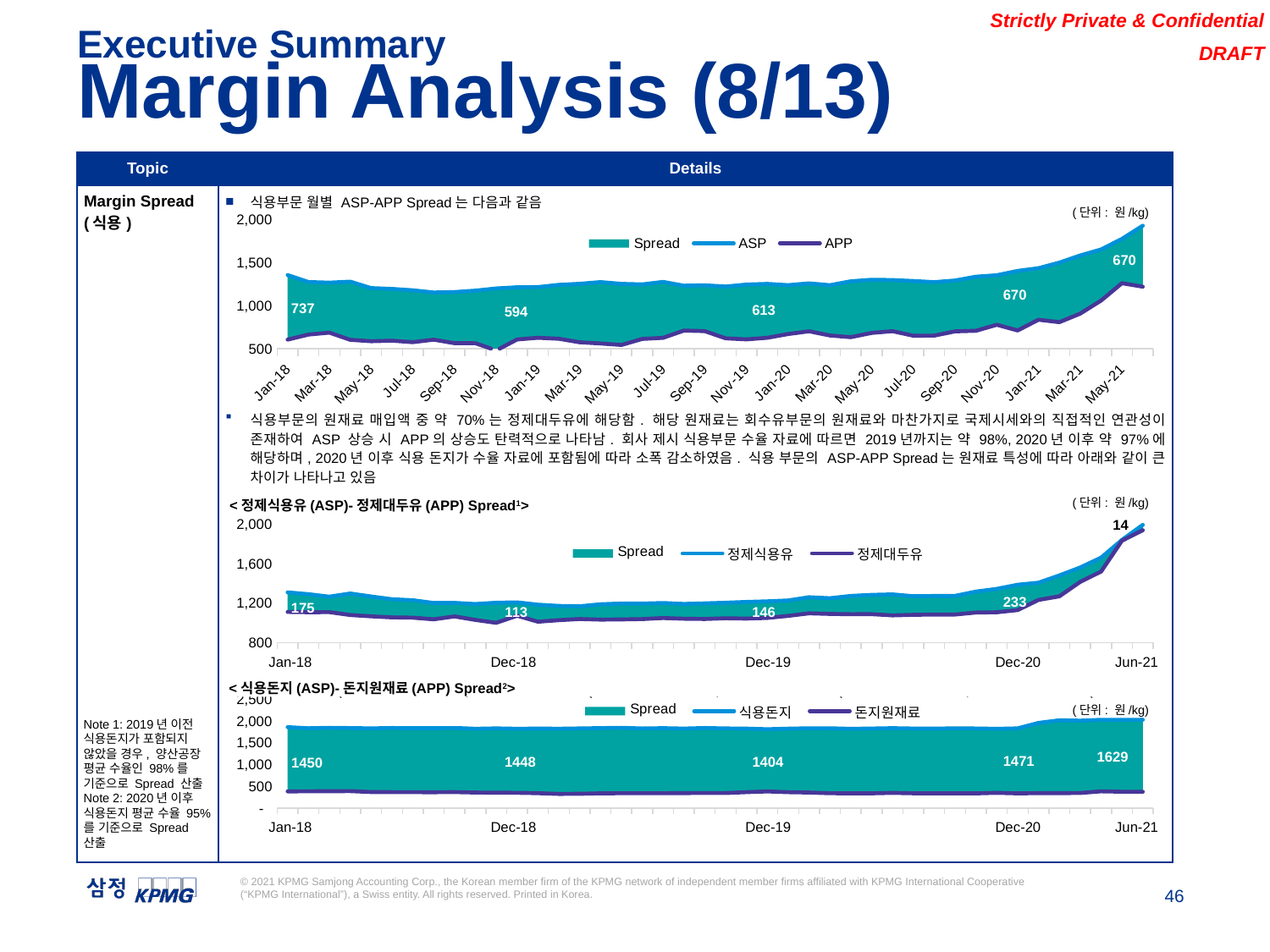

Executive Summary
Margin Analysis (8/13)
| Topic | Details |
| --- | --- |
| Margin Spread (식용) | 식용부문 월별 ASP-APP Spread는 다음과 같음 식용부문의 원재료 매입액 중 약 70%는 정제대두유에 해당함. 해당 원재료는 회수유부문의 원재료와 마찬가지로 국제시세와의 직접적인 연관성이 존재하여 ASP 상승 시 APP의 상승도 탄력적으로 나타남. 회사 제시 식용부문 수율 자료에 따르면 2019년까지는 약 98%, 2020년 이후 약 97%에 해당하며, 2020년 이후 식용 돈지가 수율 자료에 포함됨에 따라 소폭 감소하였음. 식용 부문의 ASP-APP Spread는 원재료 특성에 따라 아래와 같이 큰 차이가 나타나고 있음 |
(단위: 원/kg)

### Chart

| Category | Hidden Base | Spread | ASP | APP |
|---|---|---|---|---|
| 43101 | 604.1569741021948 | 749.8017262680777 | 1353.9587003702725 | 604.1569741021948 |
| 43132 | 662.7508844101509 | 610.1246160906086 | 1272.8755005007595 | 662.7508844101509 |
| 43160 | 685.1600698441794 | 580.7593544299243 | 1265.9194242741037 | 685.1600698441794 |
| 43191 | 601.6231710429118 | 675.8161493398746 | 1277.4393203827865 | 601.6231710429118 |
| 43221 | 585.5642205646963 | 616.6246603187841 | 1202.1888808834804 | 585.5642205646963 |
| 43252 | 591.7820876531771 | 601.5011848287825 | 1193.2832724819596 | 591.7820876531771 |
| 43282 | 574.5796984434093 | 602.4329463834623 | 1177.0126448268716 | 574.5796984434093 |
| 43313 | 603.2197052559422 | 547.9359477114203 | 1151.1556529673626 | 603.2197052559422 |
| 43344 | 562.9208403641536 | 593.4613158652761 | 1156.3821562294297 | 562.9208403641536 |
| 43374 | 562.5330464575493 | 610.5064220231882 | 1173.0394684807375 | 562.5330464575493 |
| 43405 | 478.91637325754925 | 719.5575557249414 | 1198.4739289824906 | 478.91637325754925 |
| 43435 | 605.9183251602634 | 606.49238051648 | 1212.4107056767434 | 605.9183251602634 |
| 43466 | 625.4210947997339 | 588.5214723367031 | 1213.942567136437 | 625.4210947997339 |
| 43497 | 613.7566532447553 | 626.2908660942759 | 1240.0475193390312 | 613.7566532447553 |
| 43525 | 573.1858581682045 | 679.261832458418 | 1252.4476906266225 | 573.1858581682045 |
| 43556 | 559.1960564762942 | 712.9253477318935 | 1272.1214042081876 | 559.1960564762942 |
| 43586 | 541.8319102806665 | 710.0951259099281 | 1251.9270361905947 | 541.8319102806665 |
| 43617 | 612.2172714988257 | 633.0330127566143 | 1245.25028425544 | 612.2172714988257 |
| 43647 | 624.9525672359715 | 649.2118955711434 | 1274.164462807115 | 624.9525672359715 |
| 43678 | 708.9525196198781 | 521.0647824380451 | 1230.0173020579232 | 708.9525196198781 |
| 43709 | 702.4182970370077 | 532.558046925067 | 1234.9763439620747 | 702.4182970370077 |
| 43739 | 619.2170769492255 | 601.4855309547626 | 1220.702607903988 | 619.2170769492255 |
| 43770 | 606.9756378131028 | 636.8922523738752 | 1243.867890186978 | 606.9756378131028 |
| 43800 | 625.5636257563501 | 625.664005354636 | 1251.227631110986 | 625.5636257563501 |
| 43831 | 669.1098333846398 | 567.6617842784615 | 1236.7716176631013 | 669.1098333846398 |
| 43862 | 700.9782787691425 | 556.443113394426 | 1257.4213921635685 | 700.9782787691425 |
| 43891 | 652.4172663638847 | 583.6238235684978 | 1236.0410899323824 | 652.4172663638847 |
| 43922 | 632.3094105639243 | 648.719498069139 | 1281.0289086330633 | 632.3094105639243 |
| 43952 | 681.4923178721943 | 617.6438719023587 | 1299.136189774553 | 681.4923178721943 |
| 43983 | 701.9624828732096 | 593.7827424966201 | 1295.7452253698298 | 701.9624828732096 |
| 44013 | 649.1640712517994 | 635.6881596046708 | 1284.8522308564702 | 649.1640712517994 |
| 44044 | 650.4855345268996 | 620.9486300681307 | 1271.4341645950303 | 650.4855345268996 |
| 44075 | 699.8152505022862 | 590.7893958395795 | 1290.6046463418656 | 699.8152505022862 |
| 44105 | 706.8503855455996 | 627.6723468579636 | 1334.5227324035632 | 706.8503855455996 |
| 44136 | 776.9311425600839 | 574.3842445290851 | 1351.315387089169 | 776.9311425600839 |
| 44166 | 710.0184499023851 | 692.103659898906 | 1402.1221098012911 | 710.0184499023851 |
| 44197 | 835.3348070899685 | 597.6261821178666 | 1432.9609892078352 | 835.3348070899685 |
| 44228 | 806.8918080605587 | 691.4923781333358 | 1498.3841861938945 | 806.8918080605587 |
| 44256 | 906.0466617411523 | 675.3034890949023 | 1581.3501508360546 | 906.0466617411523 |
| 44287 | 1058.1923651568782 | 592.265354171361 | 1650.4577193282391 | 1058.1923651568782 |
| 44317 | 1259.0009341922048 | 514.2591359090964 | 1773.2600701013012 | 1259.0009341922048 |
| 44348 | 1218.9611386571412 | 707.7636639818304 | 1926.7248026389716 | 1218.9611386571412 |

670
670
737
613
594
(단위: 원/kg)
<정제식용유(ASP)-정제대두유(APP) Spread1>
14

### Chart

| Category | Hidden Base | Spread | 정제식용유 | 정제대두유 |
|---|---|---|---|---|
| 43101 | 1110.664089064872 | 197.32466670812983 | 1307.988755773002 | 1110.664089064872 |
| 43132 | 1107.2428398406598 | 182.44131549321764 | 1289.6841553338775 | 1107.2428398406598 |
| 43160 | 1108.6865854116284 | 155.7113845927181 | 1264.3979700043465 | 1108.6865854116284 |
| 43191 | 1079.103035878565 | 217.69483758823753 | 1296.7978734668025 | 1079.103035878565 |
| 43221 | 1065.8240036996824 | 200.93221760622578 | 1266.7562213059082 | 1065.8240036996824 |
| 43252 | 1055.5604714866772 | 183.3841693289628 | 1238.94464081564 | 1055.5604714866772 |
| 43282 | 1052.1835203917701 | 176.68680752208002 | 1228.8703279138501 | 1052.1835203917701 |
| 43313 | 1035.9109682838205 | 165.1345246473893 | 1201.0454929312098 | 1035.9109682838205 |
| 43344 | 1064.891137551429 | 136.89355060448793 | 1201.784688155917 | 1064.891137551429 |
| 43374 | 1029.8260071814702 | 160.39310543387205 | 1190.2191126153423 | 1029.8260071814702 |
| 43405 | 1000.2987138063875 | 203.12596740604886 | 1203.4246812124363 | 1000.2987138063875 |
| 43435 | 1072.0970190495466 | 134.695934467715 | 1206.7929535172616 | 1072.0970190495466 |
| 43466 | 1011.2611573497608 | 172.62954835045923 | 1183.89070570022 | 1011.2611573497608 |
| 43497 | 1026.9802937853108 | 144.1841958525613 | 1171.164489637872 | 1026.9802937853108 |
| 43525 | 1038.5780154979034 | 128.96944741424159 | 1167.547462912145 | 1038.5780154979034 |
| 43556 | 1032.8975715602057 | 154.99663275155376 | 1187.8942043117595 | 1032.8975715602057 |
| 43586 | 1034.6763542942015 | 160.92670878236777 | 1195.6030630765692 | 1034.6763542942015 |
| 43617 | 1038.3316982163822 | 156.68492629041407 | 1195.0166245067962 | 1038.3316982163822 |
| 43647 | 1048.8968723584107 | 151.43000315675704 | 1200.3268755151678 | 1048.8968723584107 |
| 43678 | 1041.8330915650188 | 149.56020061408663 | 1191.3932921791054 | 1041.8330915650188 |
| 43709 | 1039.4500081892766 | 157.38738096064412 | 1196.8373891499207 | 1039.4500081892766 |
| 43739 | 1046.3686669254555 | 157.3004169756589 | 1203.6690839011144 | 1046.3686669254555 |
| 43770 | 1043.193412443163 | 168.49799093461547 | 1211.6914033777784 | 1043.193412443163 |
| 43800 | 1049.6616856885123 | 167.7626429014872 | 1217.4243285899995 | 1049.6616856885123 |
| 43831 | 1070.6712951675038 | 155.94354920042952 | 1226.6148443679333 | 1070.6712951675038 |
| 43862 | 1096.4106683401317 | 162.64382709937172 | 1259.0544954395034 | 1096.4106683401317 |
| 43891 | 1090.4930949877323 | 158.3841067081587 | 1248.877201695891 | 1090.4930949877323 |
| 43922 | 1087.2435473108235 | 184.98029457754046 | 1272.223841888364 | 1087.2435473108235 |
| 43952 | 1087.574733898611 | 195.18321144605602 | 1282.757945344667 | 1087.574733898611 |
| 43983 | 1075.6664483576087 | 212.0920688209476 | 1287.7585171785563 | 1075.6664483576087 |
| 44013 | 1081.133009672757 | 188.11163114350757 | 1269.2446408162646 | 1081.133009672757 |
| 44044 | 1084.2911653809772 | 187.26981069231329 | 1271.5609760732905 | 1084.2911653809772 |
| 44075 | 1084.4537136958663 | 188.2602342212549 | 1272.7139479171212 | 1084.4537136958663 |
| 44105 | 1104.417943566138 | 211.65832135773212 | 1316.0762649238702 | 1104.417943566138 |
| 44136 | 1107.058756833996 | 236.41253725000638 | 1343.4712940840025 | 1107.058756833996 |
| 44166 | 1129.1907482066786 | 256.14518820929425 | 1385.3359364159728 | 1129.1907482066786 |
| 44197 | 1231.7685197273938 | 174.38512464297037 | 1406.1536443703642 | 1231.7685197273938 |
| 44228 | 1268.1944561759158 | 211.18897372482934 | 1479.383429900745 | 1268.1944561759158 |
| 44256 | 1413.9808204172232 | 145.6826318436481 | 1559.6634522608713 | 1413.9808204172232 |
| 44287 | 1518.7645601085235 | 140.5705282920751 | 1659.3350884005986 | 1518.7645601085235 |
| 44317 | 1830.3425661061885 | 7.580860023243758 | 1837.9234261294323 | 1830.3425661061885 |
| 44348 | 1936.9799530659707 | 53.509302444722834 | 1990.4892555106935 | 1936.9799530659707 |
233
175
113
146
Jan-18
Dec-18
Dec-19
Dec-20
Jun-21

<식용돈지(ASP)-돈지원재료(APP) Spread2>

### Chart

| Category | Hidden Base | Spread | 식용돈지 | 돈지원재료 |
|---|---|---|---|---|
| 43101 | 384.4293464471216 | 1469.9803474940804 | 1854.409693941202 | 384.4293464471216 |
| 43132 | 385.0073361184628 | 1444.7782947410442 | 1829.785630859507 | 385.0073361184628 |
| 43160 | 389.1556746071841 | 1451.2851457769011 | 1840.440820384085 | 389.1556746071841 |
| 43191 | 389.5391153131047 | 1444.3610948981993 | 1833.900210211304 | 389.5391153131047 |
| 43221 | 368.948722140386 | 1458.088758612982 | 1827.037480753368 | 368.948722140386 |
| 43252 | 366.76534962043723 | 1468.435804385516 | 1835.2011540059532 | 366.76534962043723 |
| 43282 | 366.13317143300486 | 1464.3627948384853 | 1830.4959662714903 | 366.13317143300486 |
| 43313 | 364.5418506062831 | 1467.5312733198214 | 1832.0731239261045 | 364.5418506062831 |
| 43344 | 367.48191931283645 | 1470.5348321216406 | 1838.016751434477 | 367.48191931283645 |
| 43374 | 357.26516918228884 | 1460.759513388789 | 1818.0246825710778 | 357.26516918228884 |
| 43405 | 352.7846488703032 | 1474.6354765512024 | 1827.4201254215056 | 352.7846488703032 |
| 43435 | 351.9024597799502 | 1466.0640632691607 | 1817.966523049111 | 351.9024597799502 |
| 43466 | 342.8435814026542 | 1479.7863997312738 | 1822.6299811339281 | 342.8435814026542 |
| 43497 | 326.1054046854451 | 1493.2693836985175 | 1819.3747883839626 | 326.1054046854451 |
| 43525 | 328.55584071354946 | 1497.8058699305395 | 1826.361710644089 | 328.55584071354946 |
| 43556 | 339.3809227917267 | 1493.8500428643192 | 1833.2309656560458 | 339.3809227917267 |
| 43586 | 341.5497269084478 | 1498.2405176337093 | 1839.790244542157 | 341.5497269084478 |
| 43617 | 341.6134044383162 | 1483.5500312893103 | 1825.1634357276264 | 341.6134044383162 |
| 43647 | 341.7641618155076 | 1490.3516178785853 | 1832.115779694093 | 341.7641618155076 |
| 43678 | 345.63656814930835 | 1476.988879532872 | 1822.6254476821803 | 345.63656814930835 |
| 43709 | 346.88261739250987 | 1488.999191283627 | 1835.8818086761369 | 346.88261739250987 |
| 43739 | 345.8670943364133 | 1480.8423941191973 | 1826.7094884556107 | 345.8670943364133 |
| 43770 | 366.5836204893271 | 1454.672244409247 | 1821.2558648985741 | 366.5836204893271 |
| 43800 | 383.4243704169231 | 1424.0583987292562 | 1807.4827691461792 | 383.4243704169231 |
| 43831 | 365.1984149247927 | 1455.4682390050384 | 1820.6666539298312 | 365.1984149247927 |
| 43862 | 358.0688446745829 | 1471.724327376985 | 1829.7931720515678 | 358.0688446745829 |
| 43891 | 341.3156358850114 | 1488.1980881756763 | 1829.5137240606875 | 341.3156358850114 |
| 43922 | 339.23808872853675 | 1477.839090378327 | 1817.0771791068637 | 339.23808872853675 |
| 43952 | 339.66709314178655 | 1484.1179698956278 | 1823.7850630374144 | 339.66709314178655 |
| 43983 | 349.6714212297051 | 1482.9073630499836 | 1832.5787842796888 | 349.6714212297051 |
| 44013 | 340.2847691186538 | 1483.290646883222 | 1823.575416001876 | 340.2847691186538 |
| 44044 | 340.18259757438756 | 1482.1124248659007 | 1822.2950224402882 | 340.18259757438756 |
| 44075 | 338.6115568621127 | 1489.908549954659 | 1828.5201068167717 | 338.6115568621127 |
| 44105 | 337.87016464003585 | 1487.6634342303435 | 1825.5335988703794 | 337.87016464003585 |
| 44136 | 351.3563243222328 | 1465.786652865224 | 1817.1429771874568 | 351.3563243222328 |
| 44166 | 338.7400287987345 | 1488.5832429664495 | 1827.323271765184 | 338.7400287987345 |
| 44197 | 343.9756799714396 | 1608.476439856277 | 1952.4521198277166 | 343.9756799714396 |
| 44228 | 344.32485689014055 | 1668.618938079344 | 2012.9437949694845 | 344.32485689014055 |
| 44256 | 346.87504277178516 | 1656.6579516410602 | 2003.5329944128455 | 346.87504277178516 |
| 44287 | 385.6180239008334 | 1637.2258273124216 | 2022.843851213255 | 385.6180239008334 |
| 44317 | 375.6364054362928 | 1646.703863451263 | 2022.3402688875558 | 375.6364054362928 |
| 44348 | 374.91605601499015 | 1649.053100377754 | 2023.969156392744 | 374.91605601499015 |
(단위: 원/kg)
Note 1: 2019년 이전 식용돈지가 포함되지 않았을 경우, 양산공장 평균 수율인 98%를 기준으로 Spread 산출
Note 2: 2020년 이후 식용돈지 평균 수율 95%를 기준으로 Spread 산출
1629
1471
1448
1404
1450
Jan-18
Dec-18
Dec-19
Dec-20
Jun-21